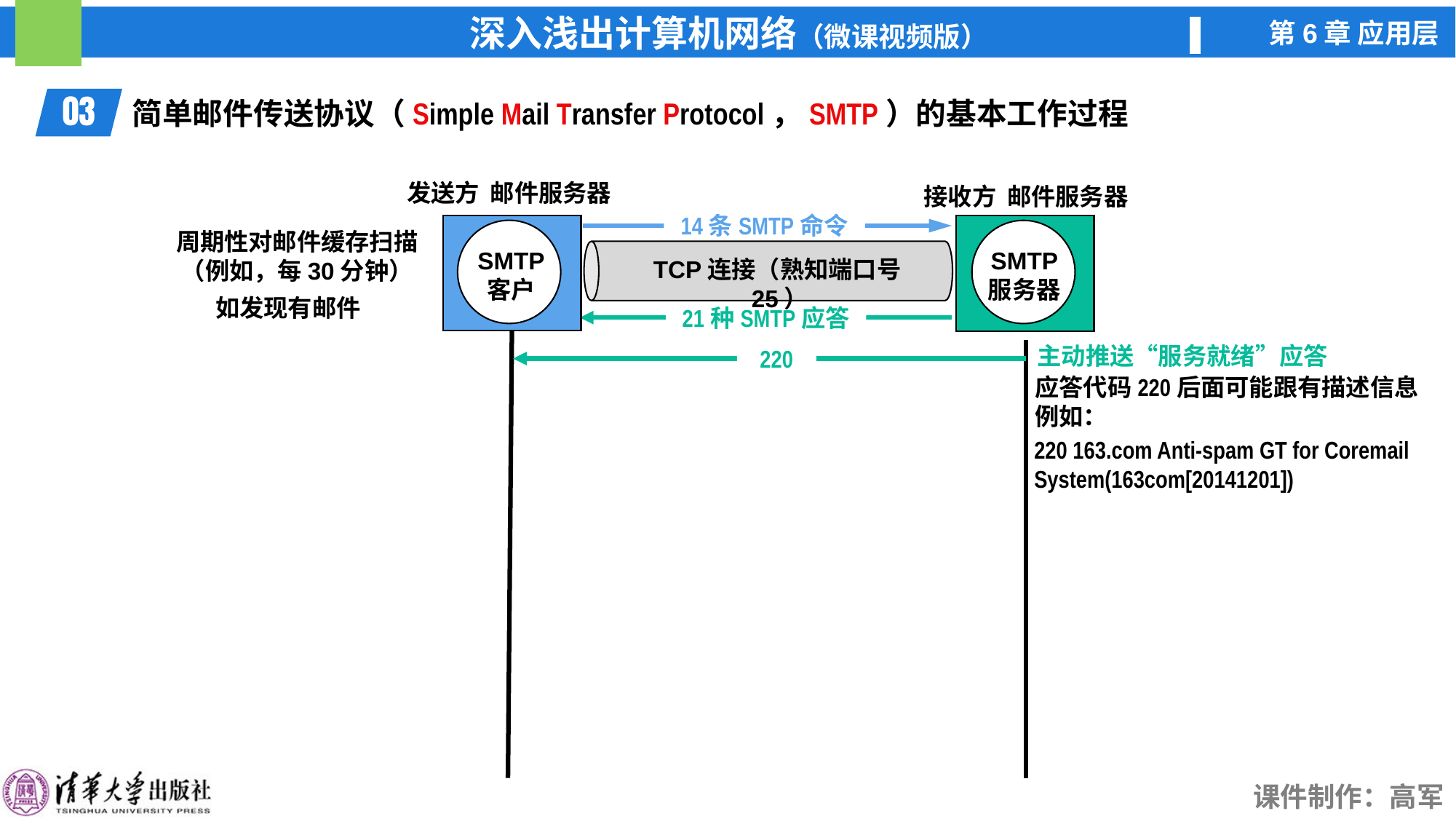

03
简单邮件传送协议（Simple Mail Transfer Protocol，SMTP）的基本工作过程
发送方  邮件服务器
接收方  邮件服务器

SMTP
客户

SMTP
服务器
14条SMTP命令
周期性对邮件缓存扫描
（例如，每30分钟）

TCP连接（熟知端口号25）
如发现有邮件
21种SMTP应答
主动推送“服务就绪”应答
220
应答代码220后面可能跟有描述信息例如：
220 163.com Anti-spam GT for Coremail System(163com[20141201])